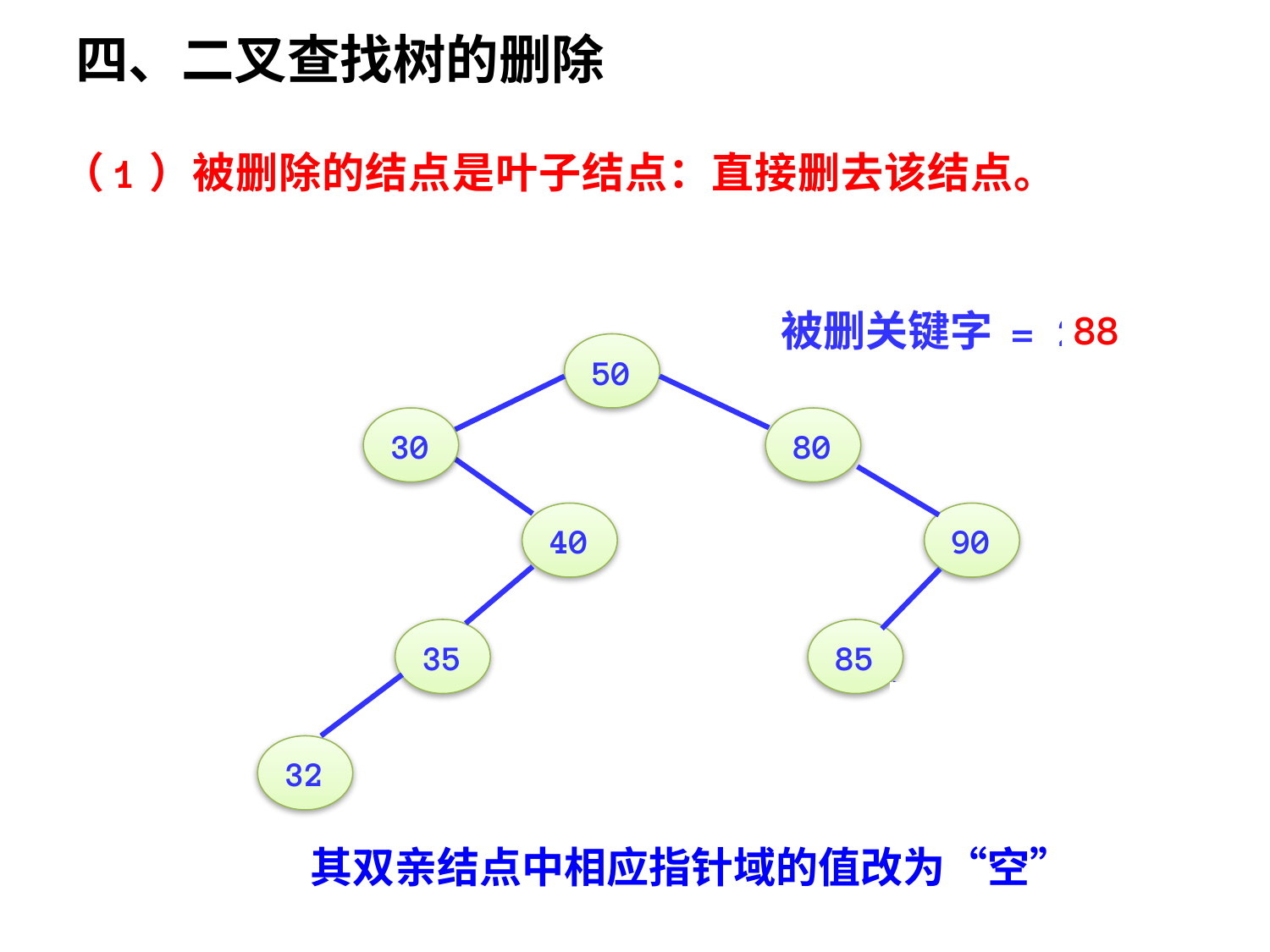

四、二叉查找树的删除
（1）被删除的结点是叶子结点：直接删去该结点。
88
被删关键字 = 20
50

30
80

20
40
90

35
85

32
88
其双亲结点中相应指针域的值改为“空”